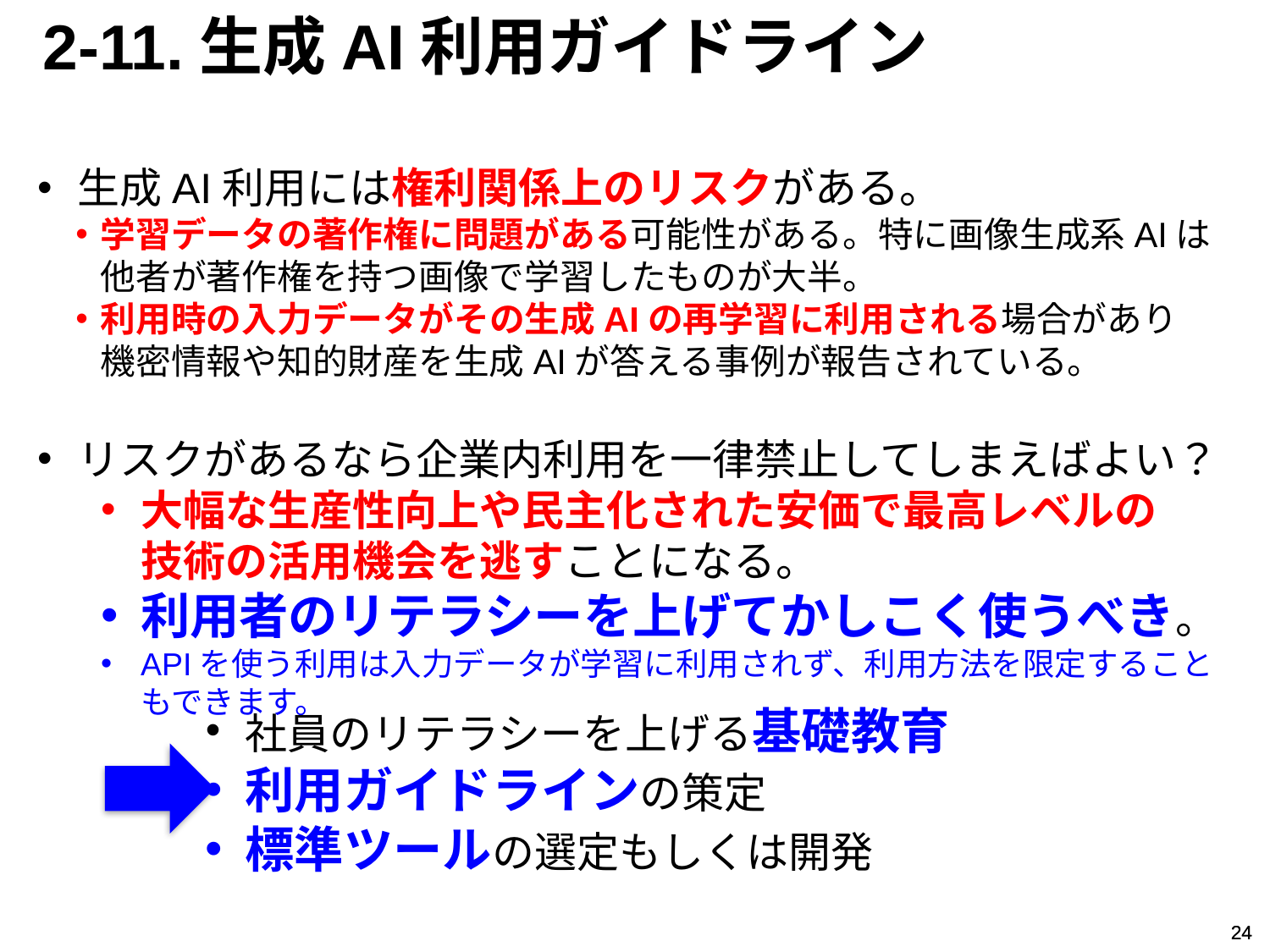

2-11.生成AI利用ガイドライン
生成AI利用には権利関係上のリスクがある。
学習データの著作権に問題がある可能性がある。特に画像生成系AIは
他者が著作権を持つ画像で学習したものが大半。
利用時の入力データがその生成AIの再学習に利用される場合があり
機密情報や知的財産を生成AIが答える事例が報告されている。

リスクがあるなら企業内利用を一律禁止してしまえばよい？
大幅な生産性向上や民主化された安価で最高レベルの
技術の活用機会を逃すことになる。
利用者のリテラシーを上げてかしこく使うべき。
APIを使う利用は入力データが学習に利用されず、利用方法を限定することもできます。
社員のリテラシーを上げる基礎教育
利用ガイドラインの策定
標準ツールの選定もしくは開発